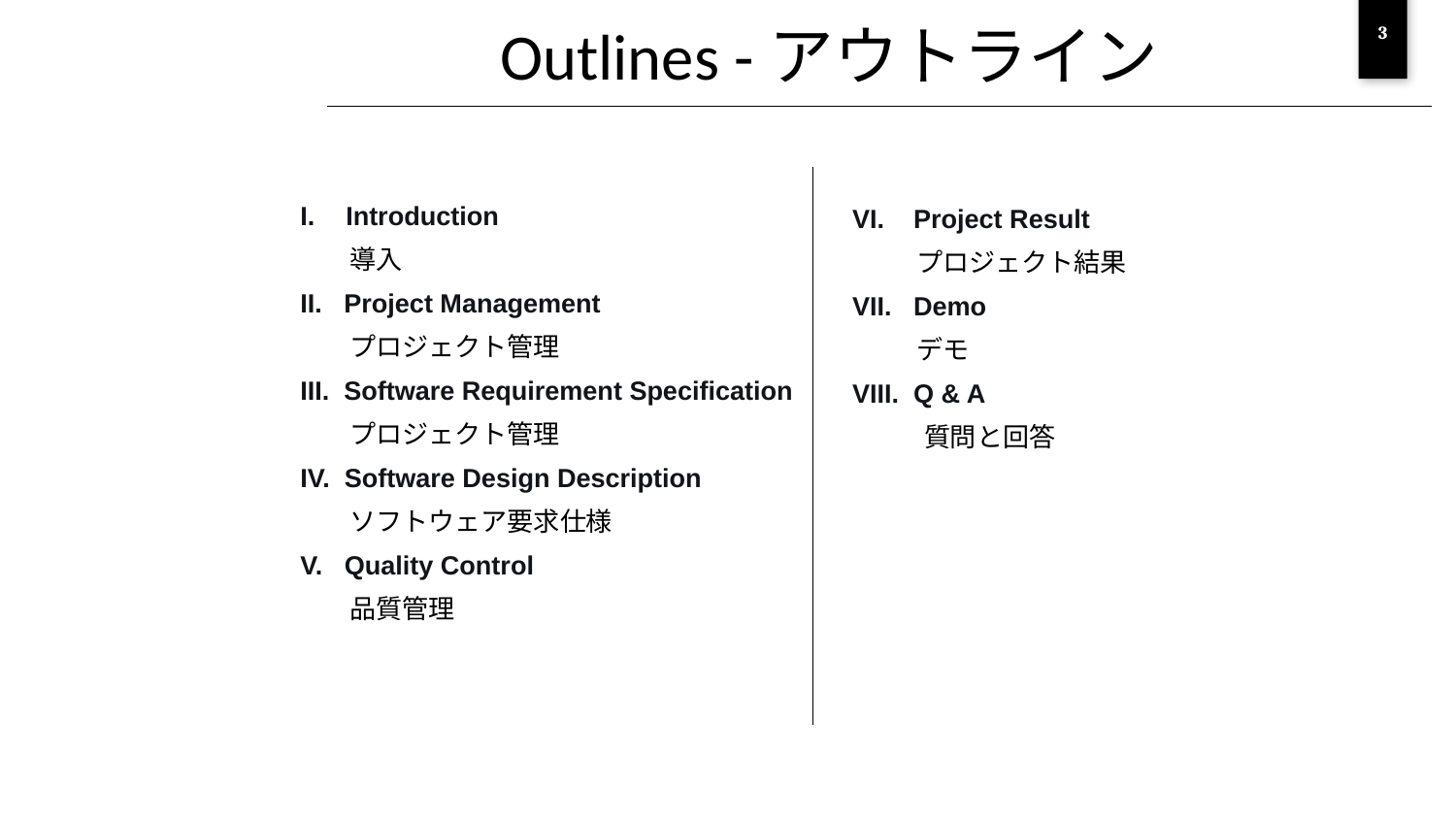

3
Outlines -アウトライン
Introduction
      導入
II.   Project Management
      プロジェクト管理
III.  Software Requirement Specification
      プロジェクト管理
IV.  Software Design Description
      ソフトウェア要求仕様
V.   Quality Control
      品質管理

VI.    Project Result
        プロジェクト結果
VII.   Demo
        デモ
VIII.  Q & A
         質問と回答